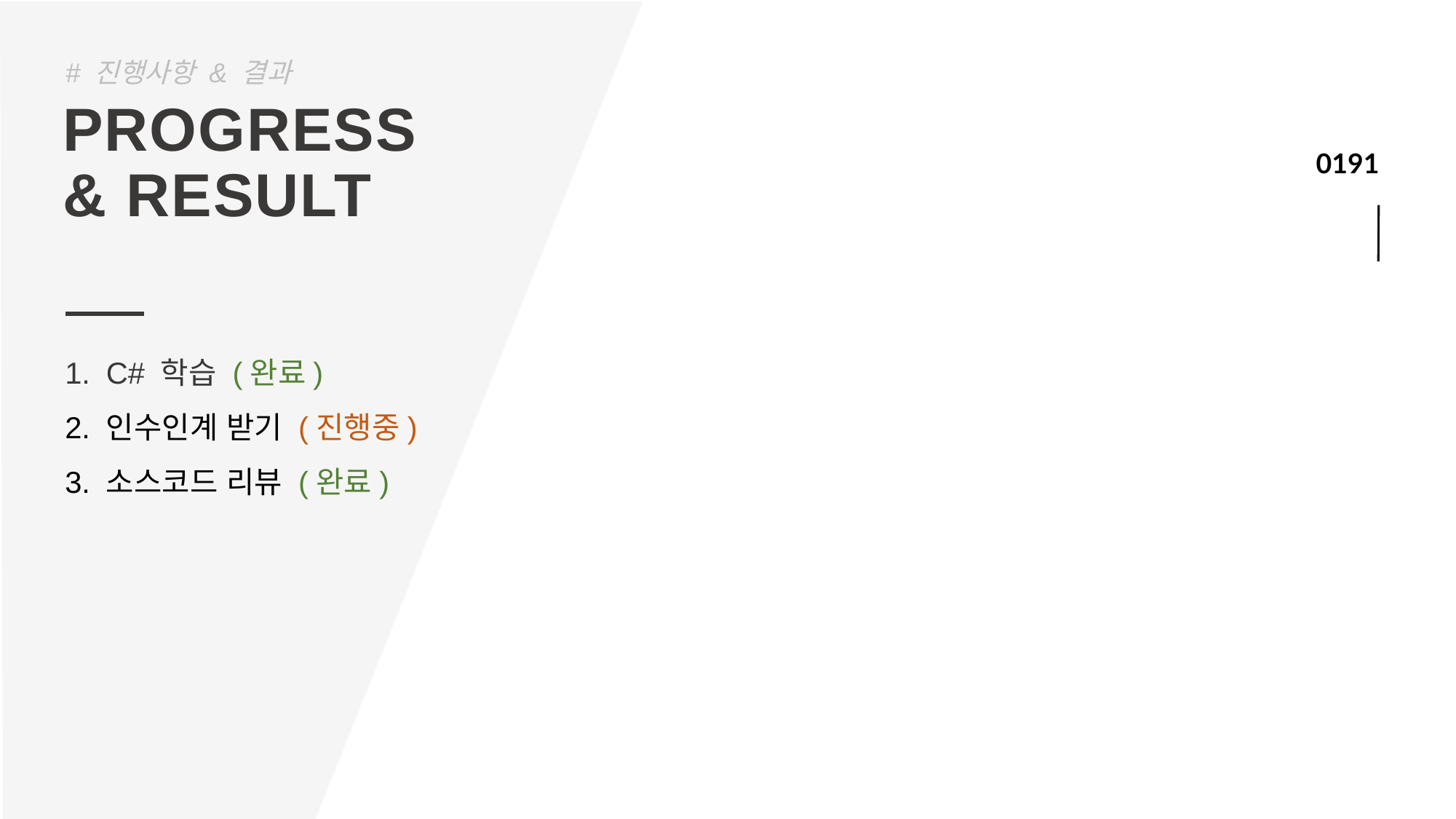

# 진행사항 & 결과
PROGRESS
& RESULT
C# 학습 (완료)
인수인계 받기 (진행중)
소스코드 리뷰 (완료)